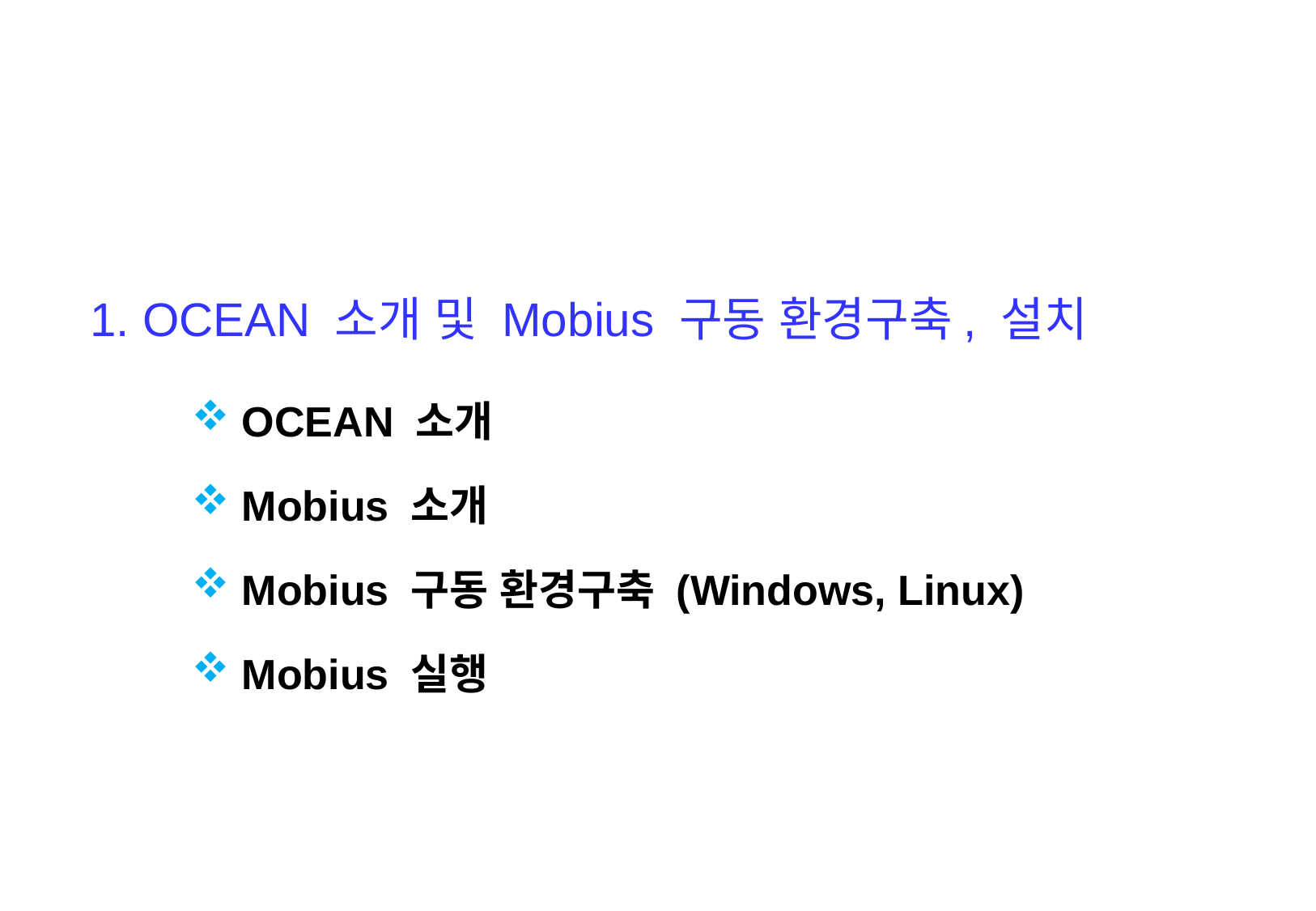

1. OCEAN 소개 및 Mobius 구동 환경구축, 설치
 OCEAN 소개
 Mobius 소개
 Mobius 구동 환경구축 (Windows, Linux)
 Mobius 실행